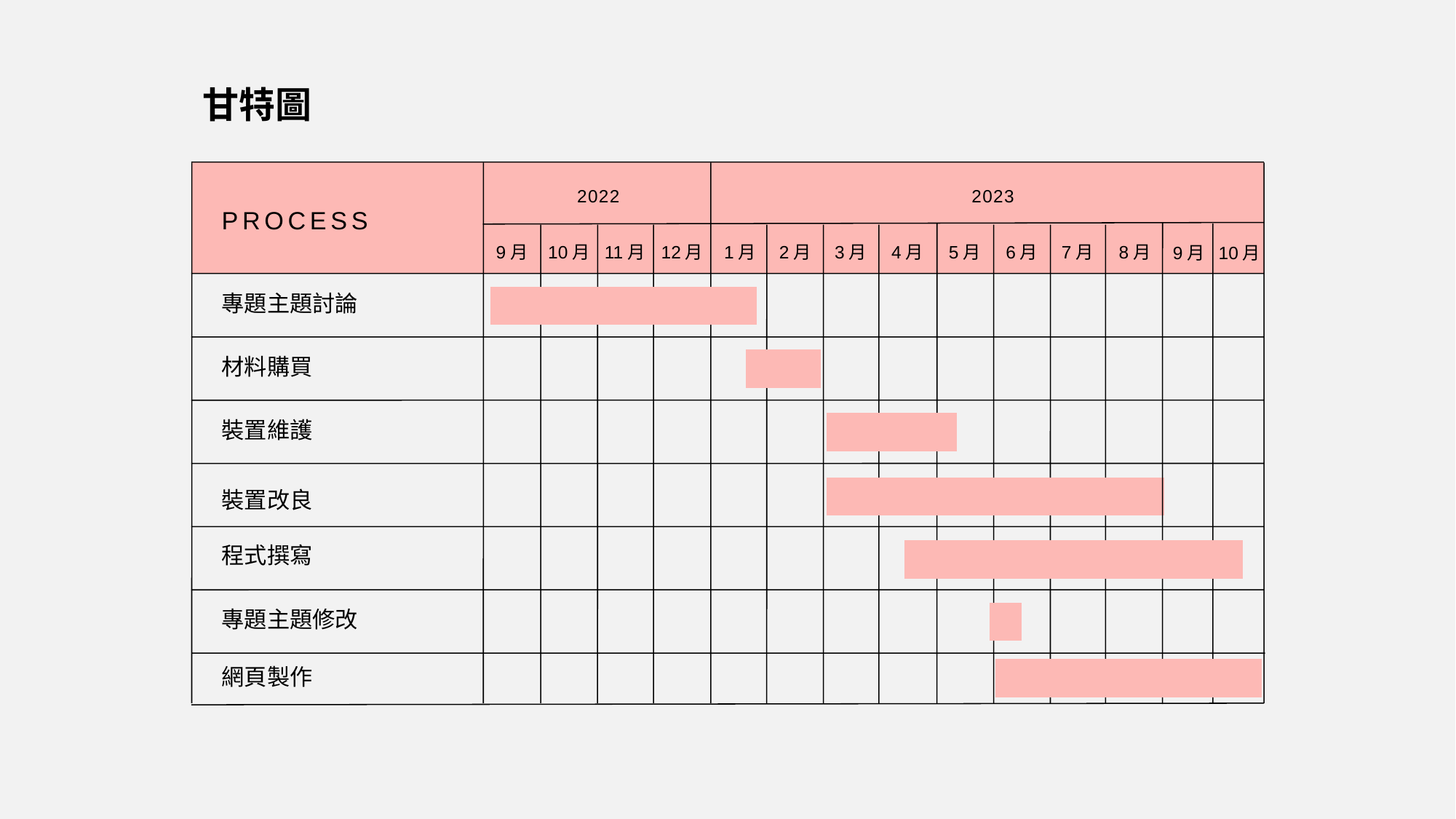

甘特圖

2022
2023
PROCESS

9月
10月
11月
12月
1月
2月
3月
4月
5月
6月
7月
8月
10月
9月

專題主題討論

材料購買

裝置維護

裝置改良

程式撰寫

專題主題修改

網頁製作